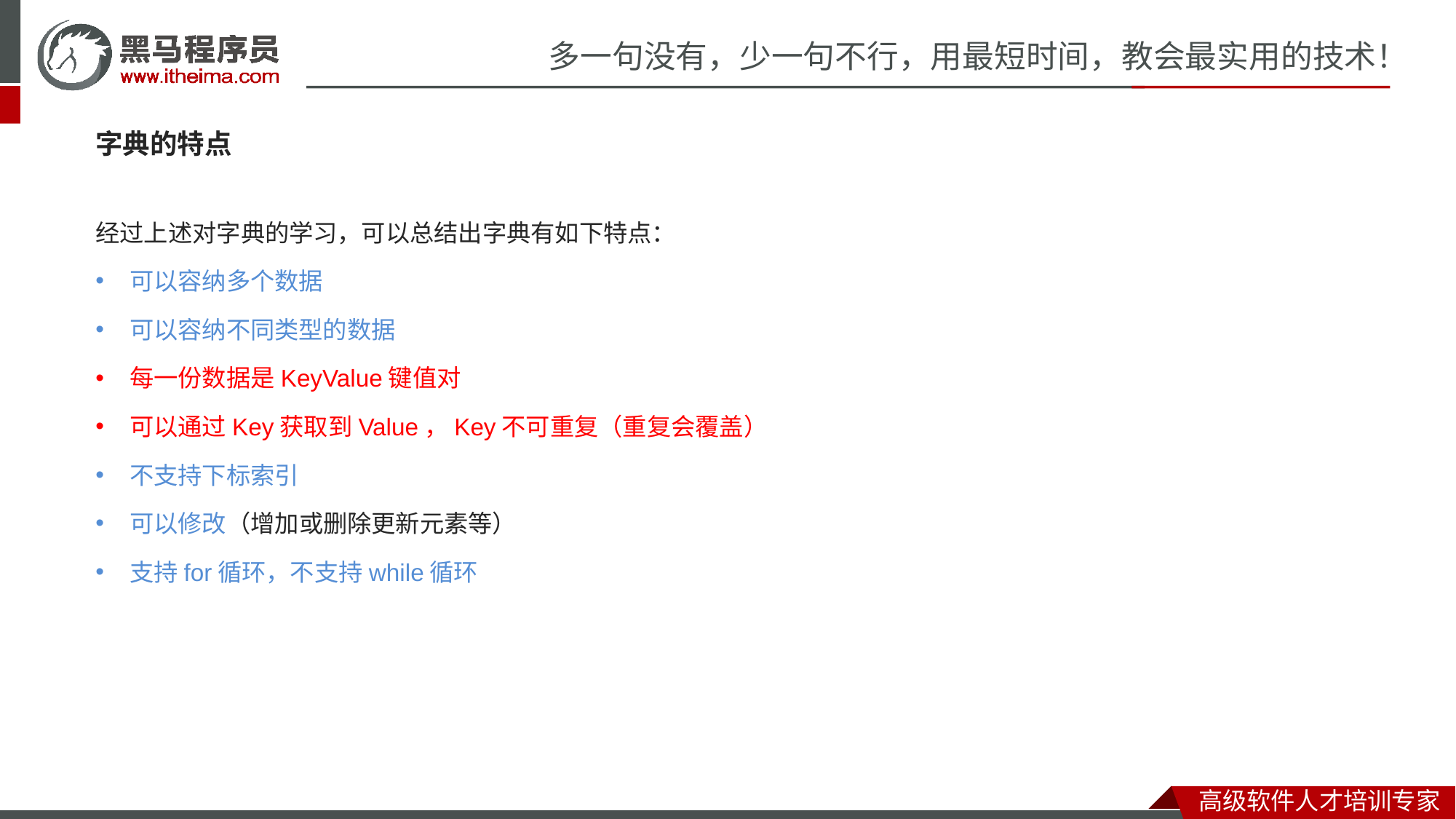

字典的特点
经过上述对字典的学习，可以总结出字典有如下特点：
可以容纳多个数据
可以容纳不同类型的数据
每一份数据是KeyValue键值对
可以通过Key获取到Value，Key不可重复（重复会覆盖）
不支持下标索引
可以修改（增加或删除更新元素等）
支持for循环，不支持while循环